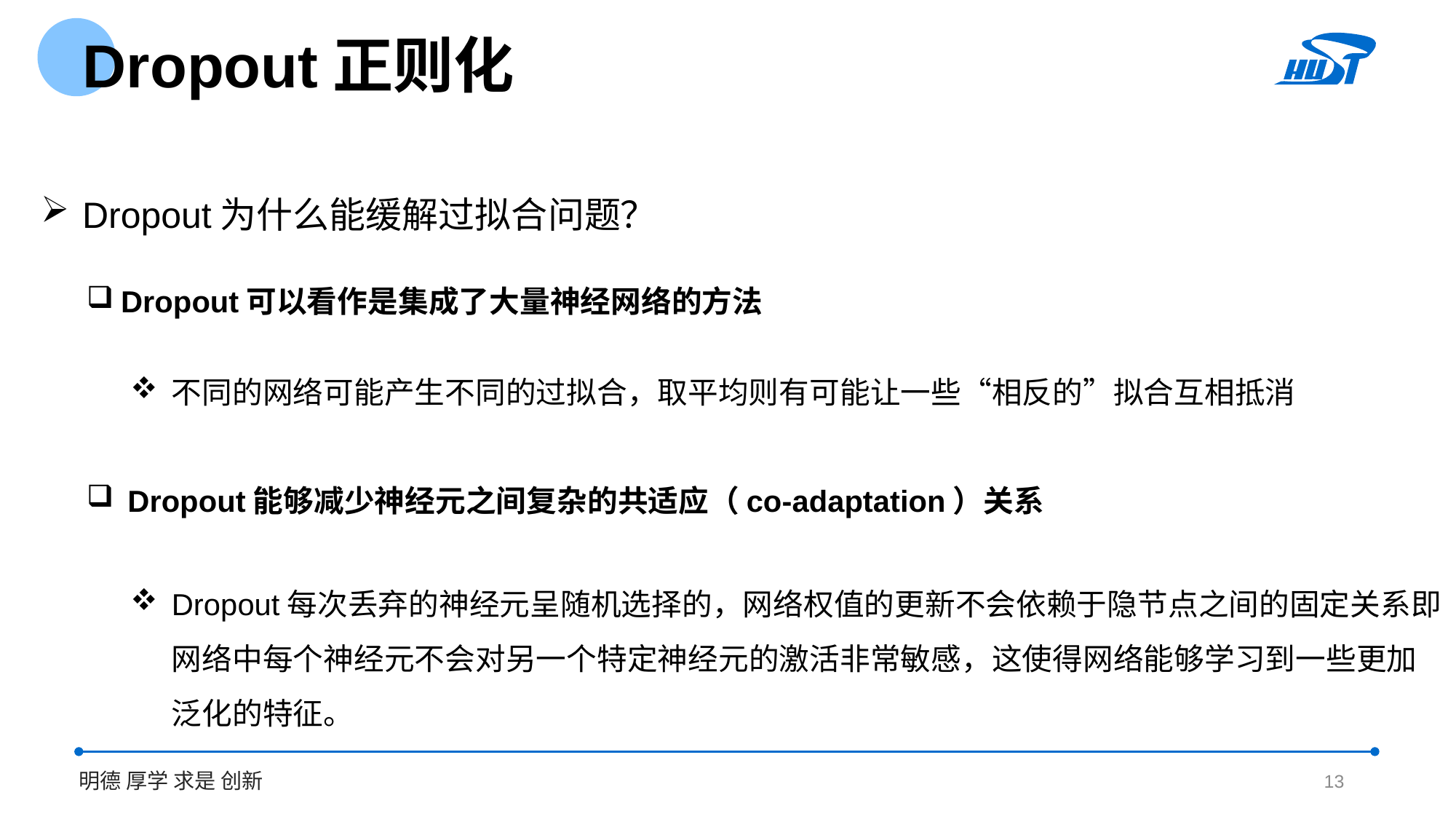

Dropout正则化
Dropout为什么能缓解过拟合问题？

Dropout可以看作是集成了大量神经网络的方法
不同的网络可能产生不同的过拟合，取平均则有可能让一些“相反的”拟合互相抵消

Dropout能够减少神经元之间复杂的共适应（co-adaptation）关系

Dropout每次丢弃的神经元呈随机选择的，网络权值的更新不会依赖于隐节点之间的固定关系即网络中每个神经元不会对另一个特定神经元的激活非常敏感，这使得网络能够学习到一些更加泛化的特征。
13